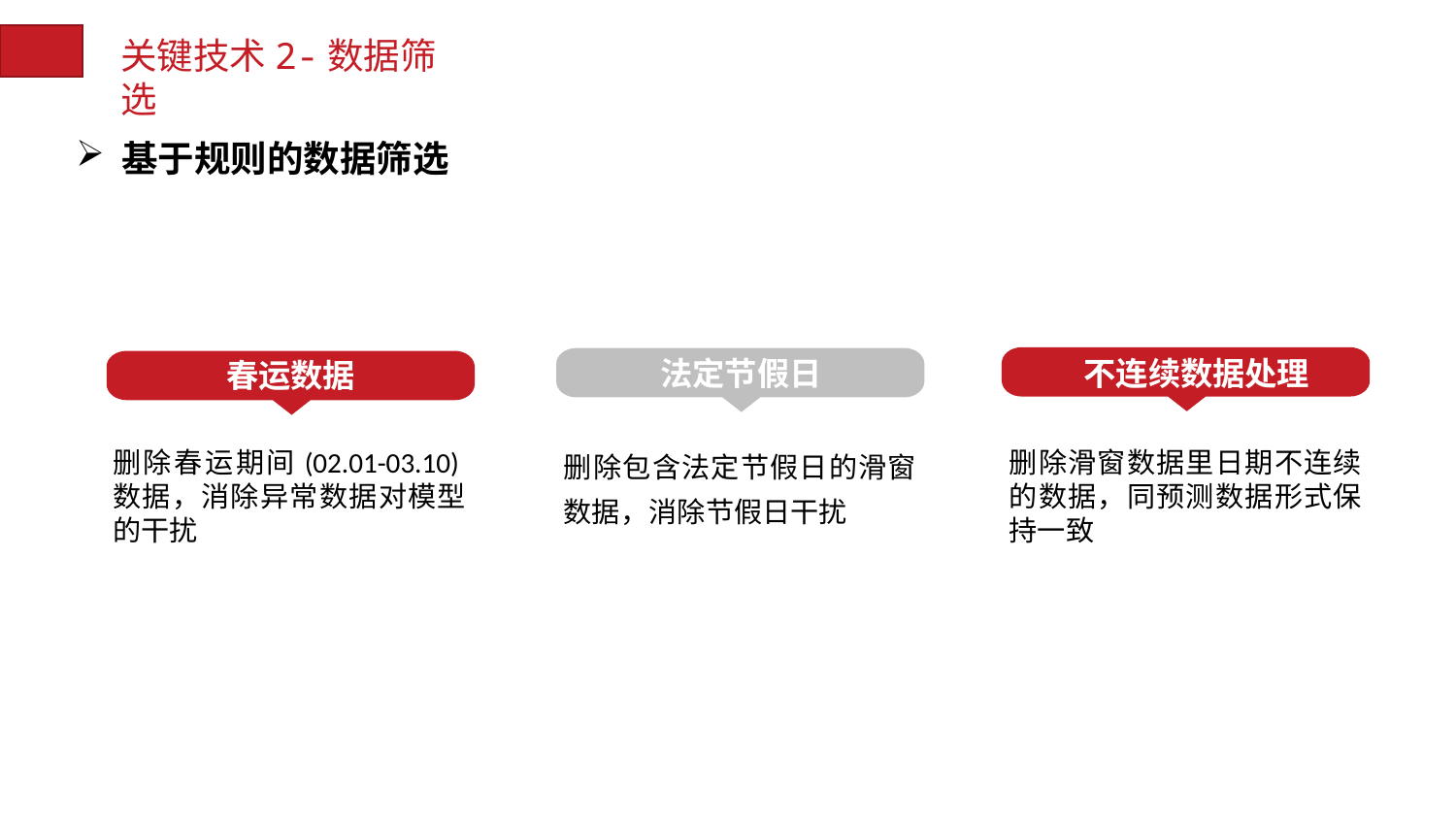

关键技术2-数据筛选
基于规则的数据筛选
法定节假日

删除包含法定节假日的滑窗数据，消除节假日干扰
不连续数据处理

删除滑窗数据里日期不连续的数据，同预测数据形式保持一致
春运数据

删除春运期间(02.01-03.10)数据，消除异常数据对模型的干扰